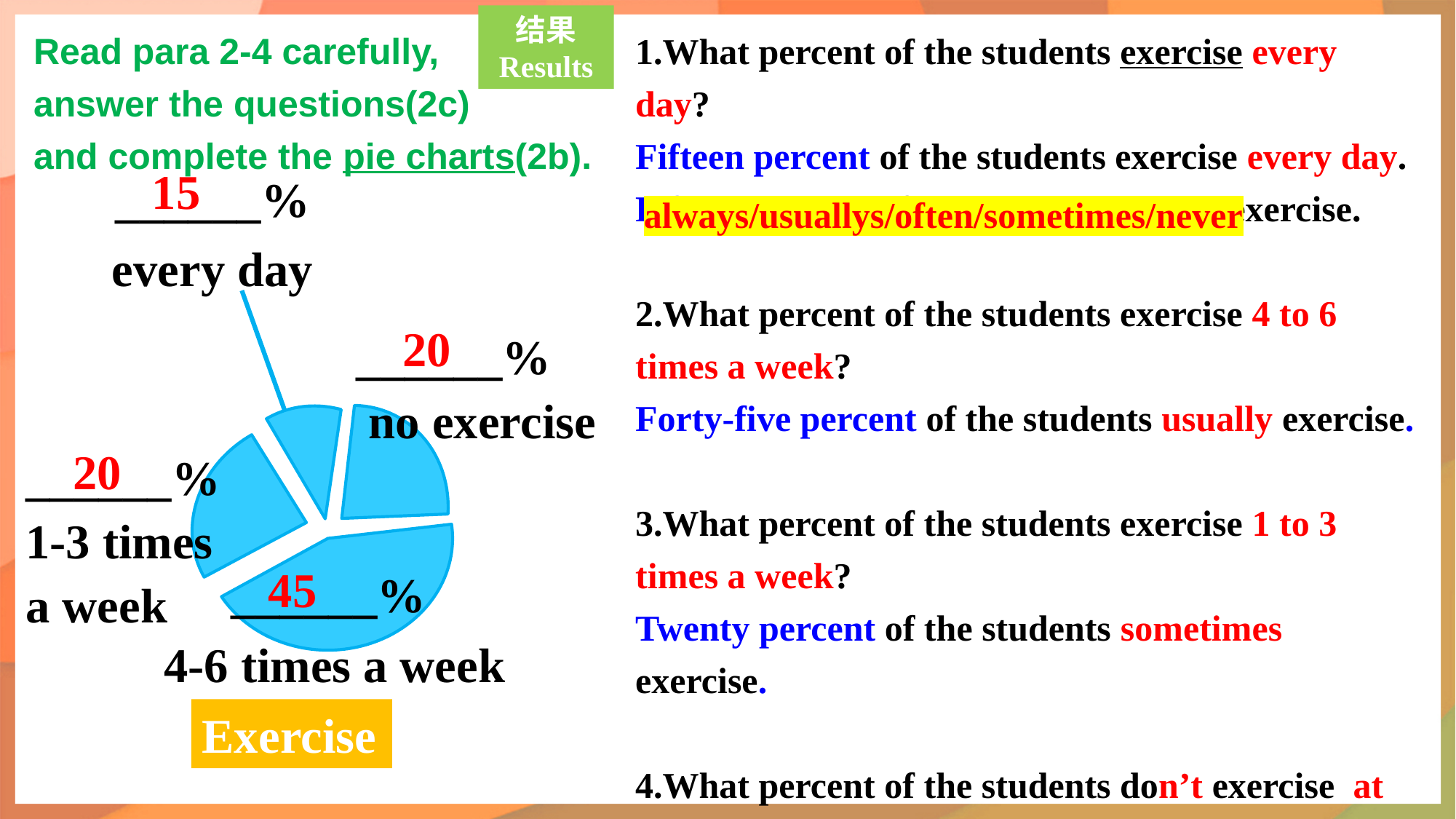

结果
Results
1.What percent of the students exercise every day?
Fifteen percent of the students exercise every day.
Fifteen percent of the students always exercise.

2.What percent of the students exercise 4 to 6 times a week?
Forty-five percent of the students usually exercise.

3.What percent of the students exercise 1 to 3 times a week?
Twenty percent of the students sometimes exercise.

4.What percent of the students don’t exercise  at all?
  Twenty percent of the students never exercise.

Read para 2-4 carefully,
answer the questions(2c)
and complete the pie charts(2b).
______%
 every day
15
always/usuallys/often/sometimes/never
20
______%
 no exercise

______%
1-3 times
a week
20
______%
 4-6 times a week
45
Exercise